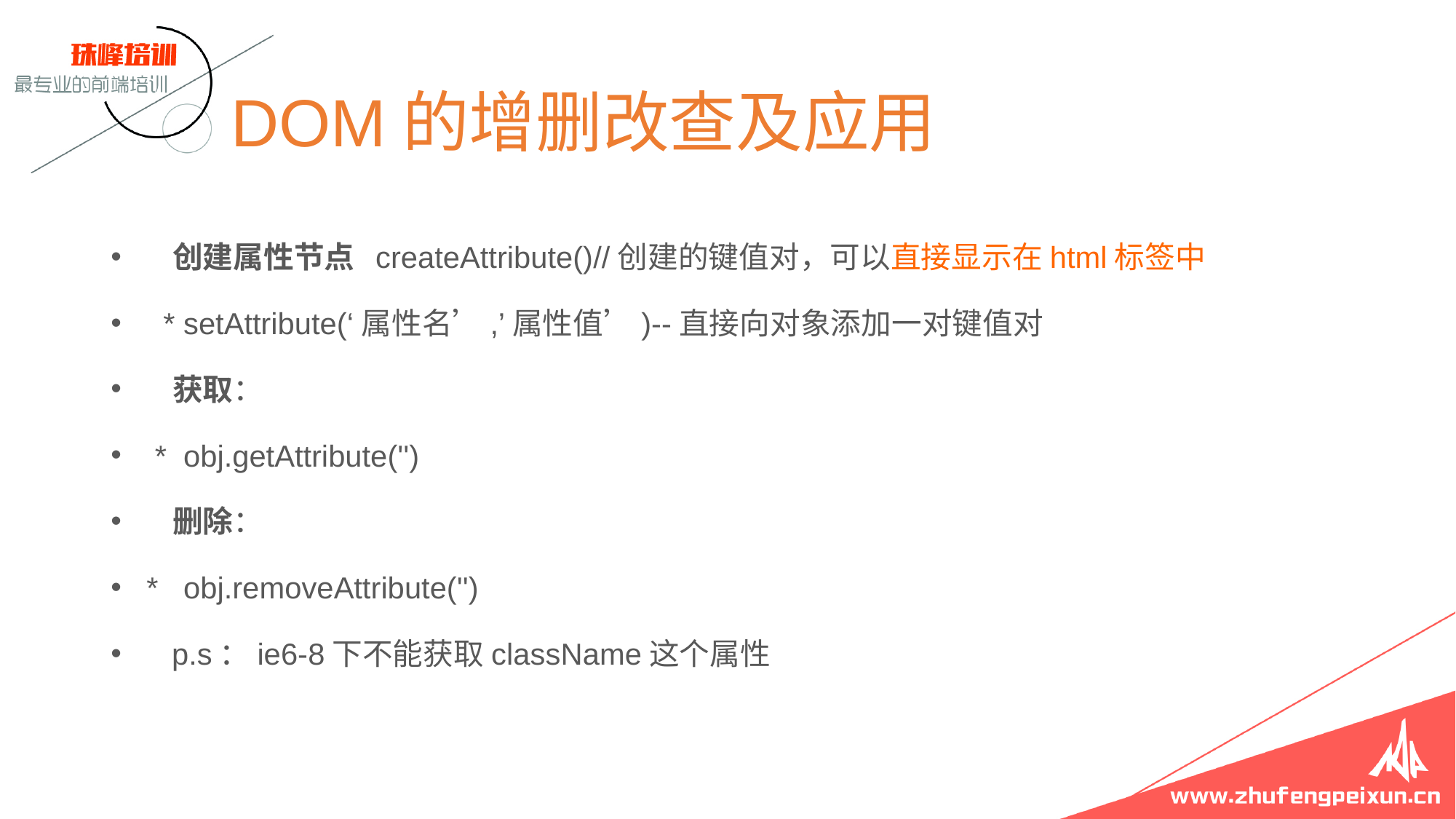

# DOM的增删改查及应用
    创建属性节点  createAttribute()//创建的键值对，可以直接显示在html标签中
   * setAttribute(‘属性名’,’属性值’)--直接向对象添加一对键值对
    获取：
  *  obj.getAttribute('')
    删除：
 *   obj.removeAttribute('')
    p.s：ie6-8下不能获取className这个属性